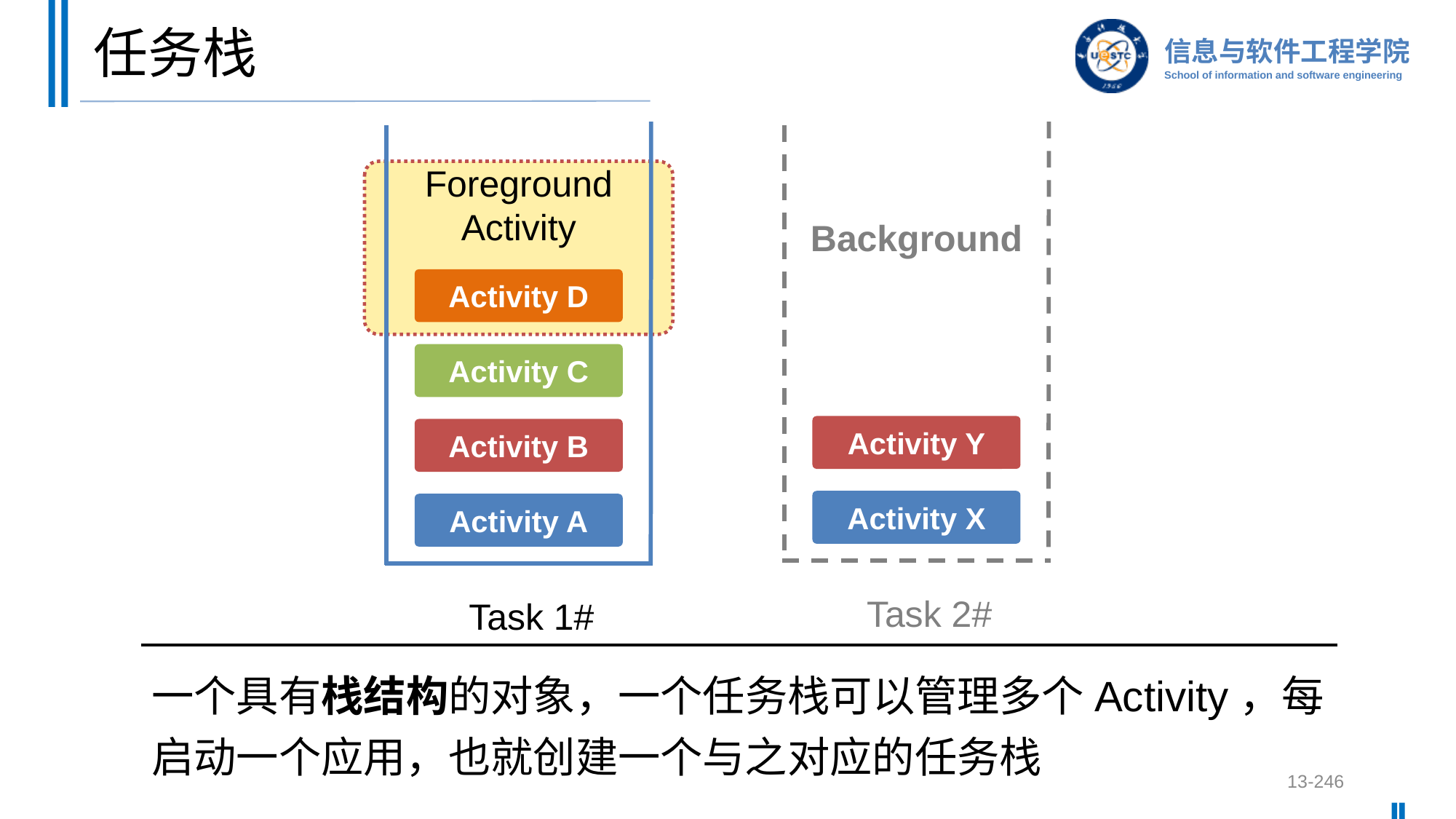

# 任务栈
Foreground
Activity

Background
Activity D
Activity C
Activity Y
Activity B
Activity X
Activity A
Task 2#
Task 1#
一个具有栈结构的对象，一个任务栈可以管理多个Activity，每启动一个应用，也就创建一个与之对应的任务栈
13-246